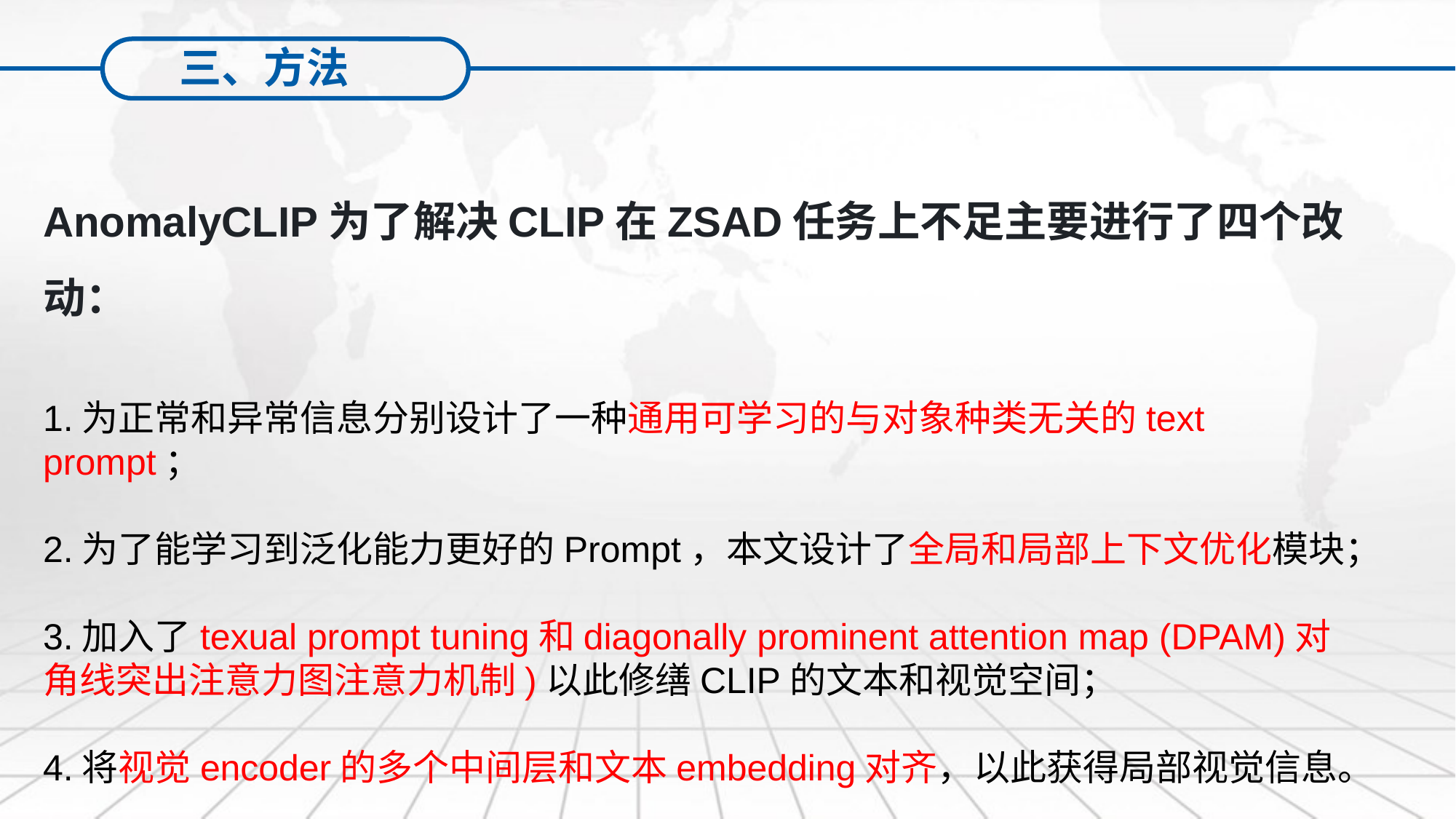

三、方法

AnomalyCLIP为了解决CLIP在ZSAD任务上不足主要进行了四个改动：

1.为正常和异常信息分别设计了一种通用可学习的与对象种类无关的text prompt；

2.为了能学习到泛化能力更好的Prompt，本文设计了全局和局部上下文优化模块；

3.加入了texual prompt tuning和diagonally prominent attention map (DPAM)对角线突出注意力图注意力机制)以此修缮CLIP的文本和视觉空间；

4.将视觉encoder的多个中间层和文本embedding对齐，以此获得局部视觉信息。